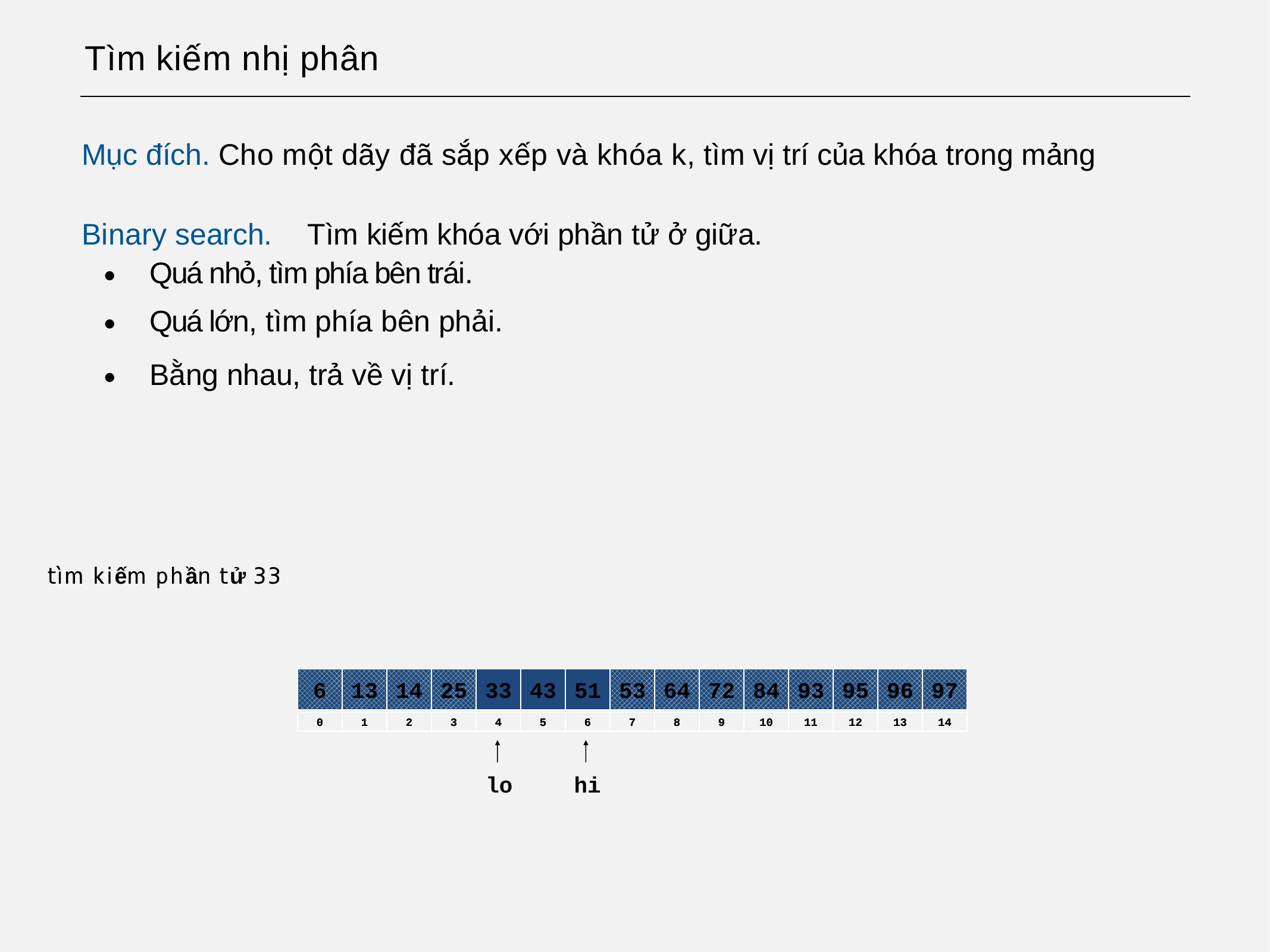

# Tìm kiếm nhị phân
Mục đích. Cho một dãy đã sắp xếp và khóa k, tìm vị trí của khóa trong mảng

Binary search.	Tìm kiếm khóa với phần tử ở giữa.
・Quá nhỏ, tìm phía bên trái.
・Quá lớn, tìm phía bên phải.
・Bằng nhau, trả về vị trí.
tìm kiếm phần tử 33
6
6
13
13
14
14
25
25
33
33
43
43
51
51
53
53
64
64
72
72
84
84
93
93
95
95
96
96
97
97
0
0
1
1
2
2
3
3
4
4
5
5
6
6
7
7
8
8
9
9
10
10
11
11
12
12
13
13
14
14

lo
hi
50